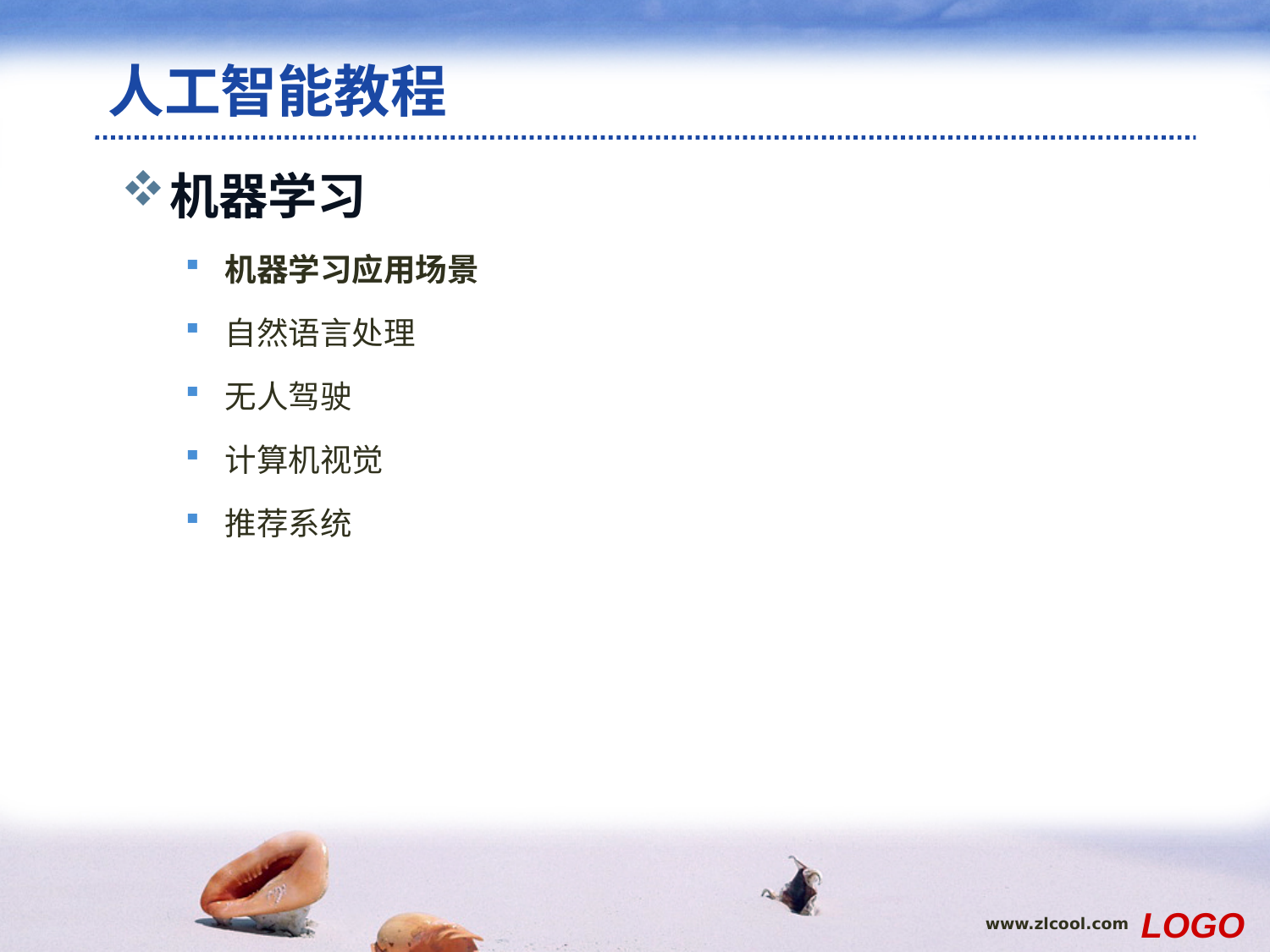

# 人工智能教程
机器学习
机器学习应用场景
自然语言处理
无人驾驶
计算机视觉
推荐系统

范例
LOGO
www.zlcool.com